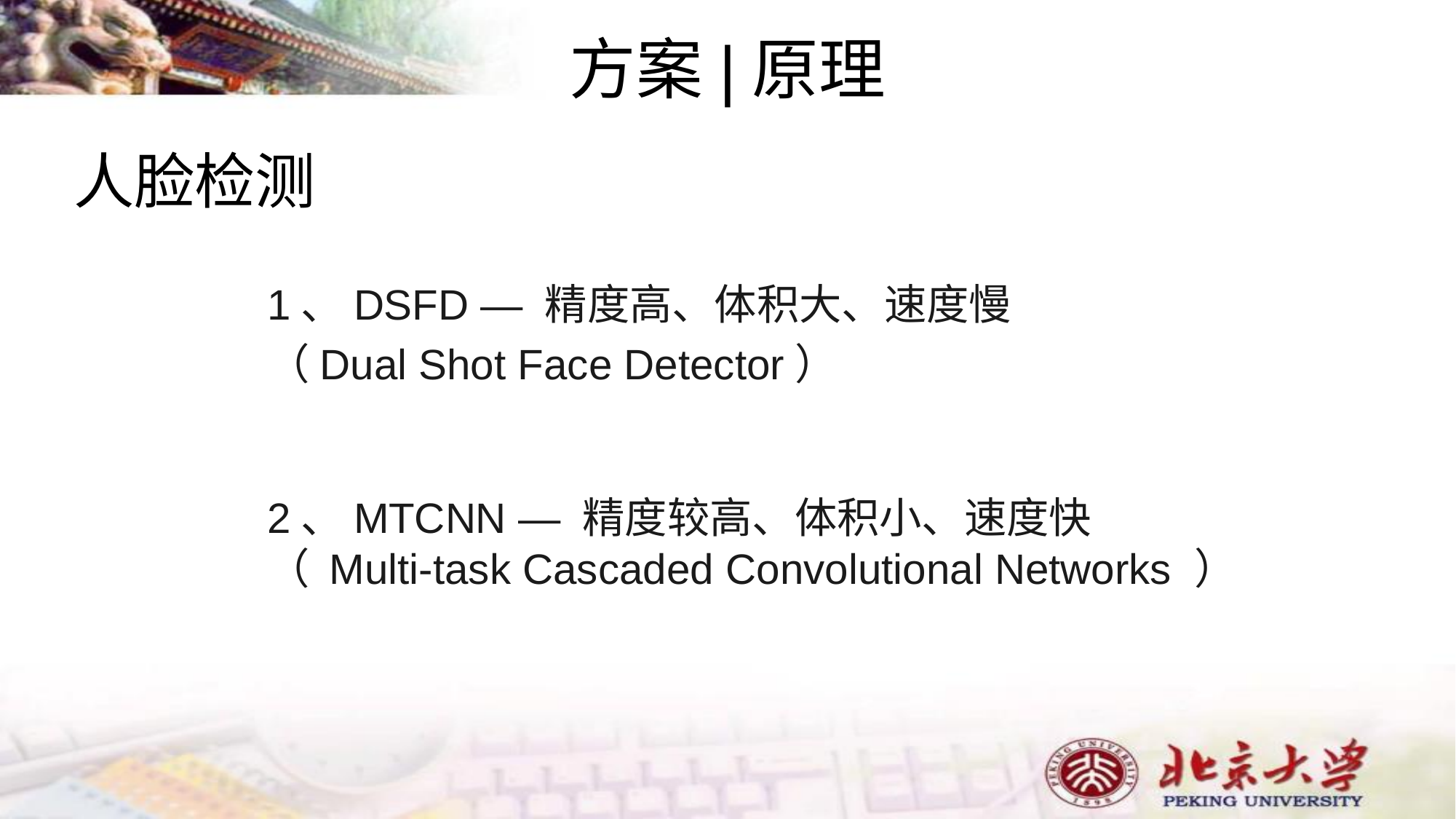

方案|原理
人脸检测
1、DSFD — 精度高、体积大、速度慢
（Dual Shot Face Detector）

2、MTCNN — 精度较高、体积小、速度快
（ Multi-task Cascaded Convolutional Networks ）